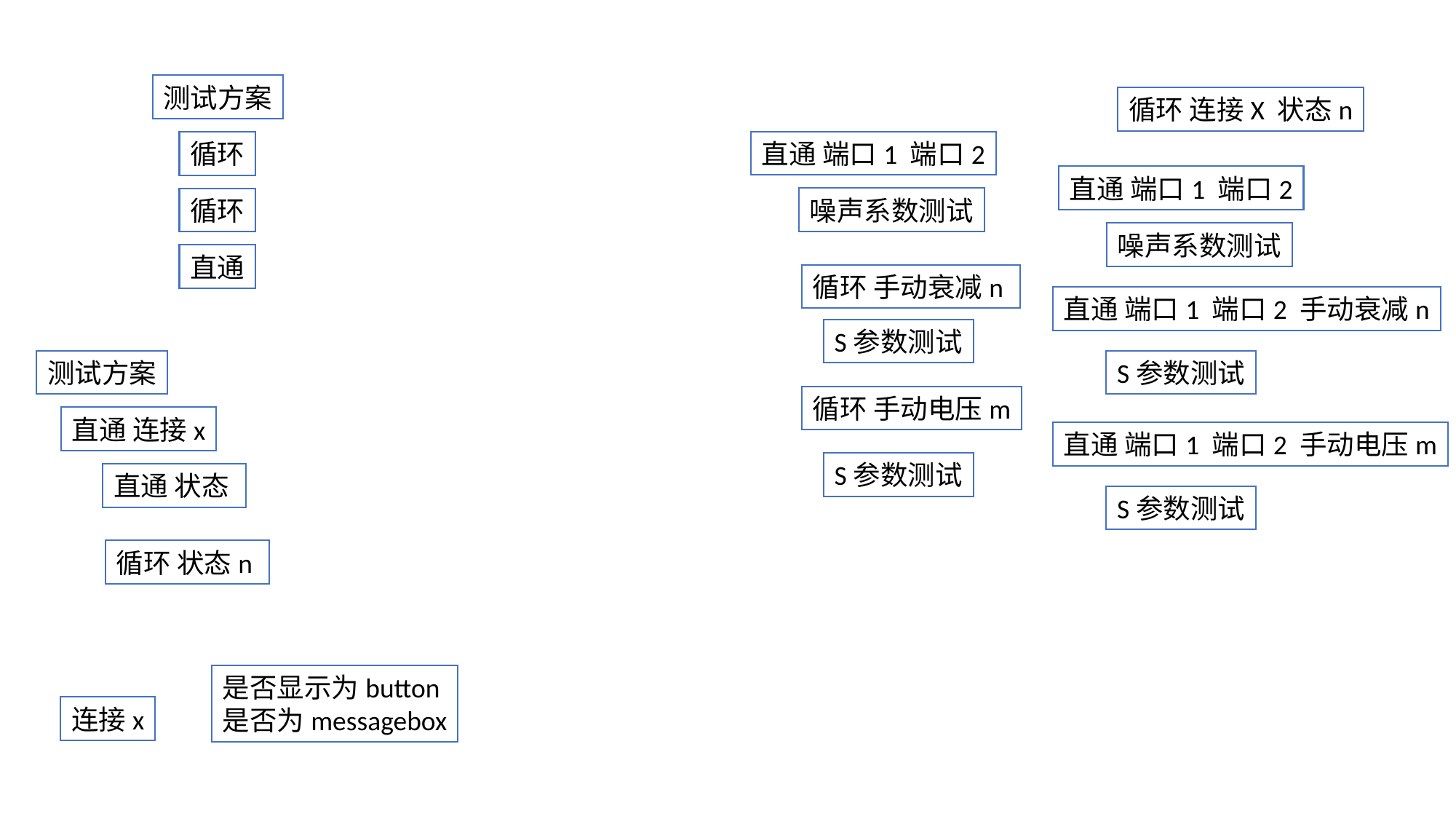

测试方案
循环 连接X 状态n
直通 端口1 端口2
循环
直通 端口1 端口2
噪声系数测试
循环
噪声系数测试
直通
循环 手动衰减n
直通 端口1 端口2 手动衰减n
S参数测试
S参数测试
测试方案
循环 手动电压m
直通 连接x
直通 端口1 端口2 手动电压m
S参数测试
直通 状态
S参数测试
循环 状态n
是否显示为button
是否为messagebox
连接x